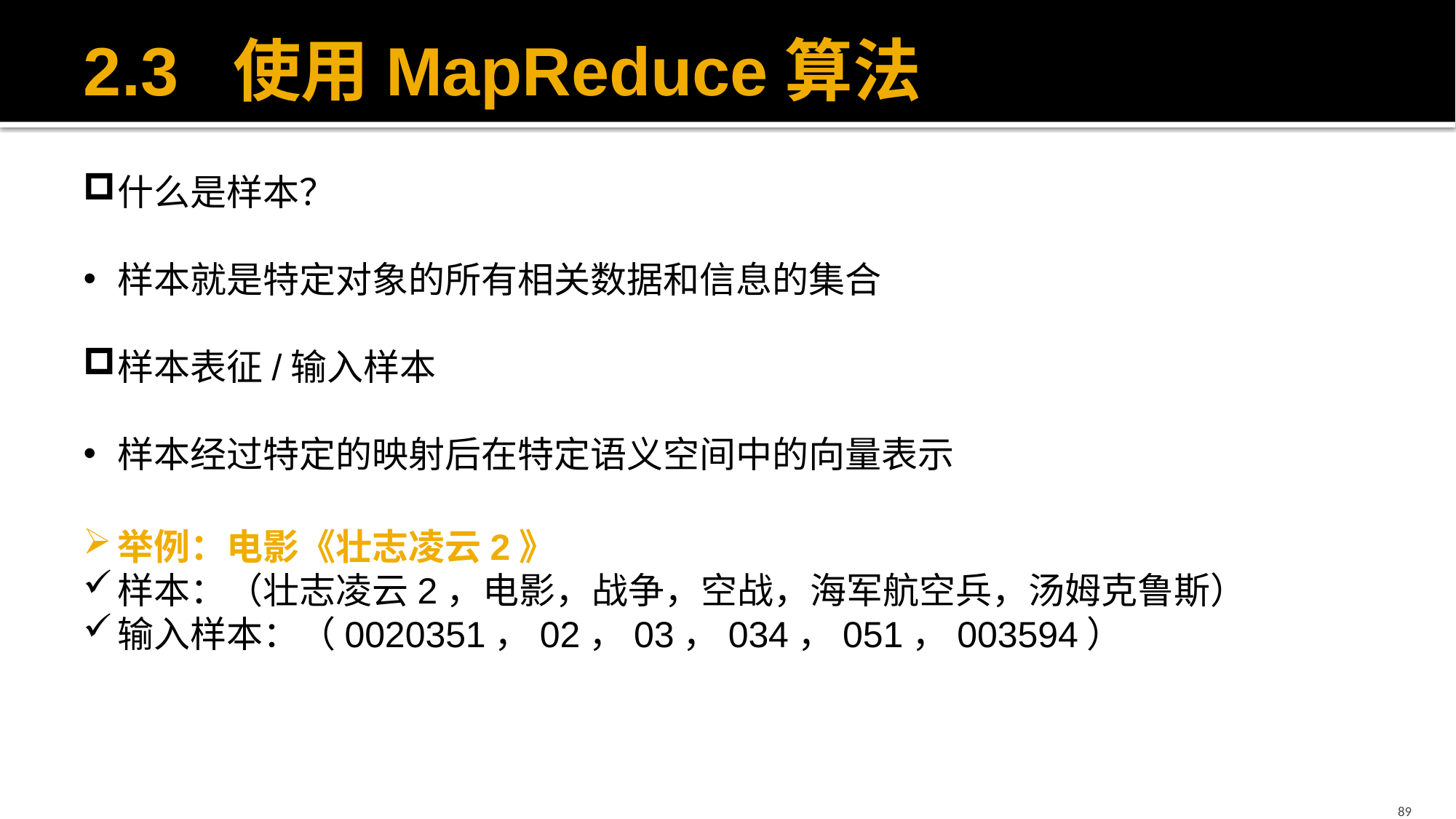

# 2.3  使用MapReduce算法
什么是样本？

样本就是特定对象的所有相关数据和信息的集合

样本表征/输入样本

样本经过特定的映射后在特定语义空间中的向量表示

举例：电影《壮志凌云2》
样本：（壮志凌云2，电影，战争，空战，海军航空兵，汤姆克鲁斯）
输入样本：（0020351，02，03，034，051，003594）
89